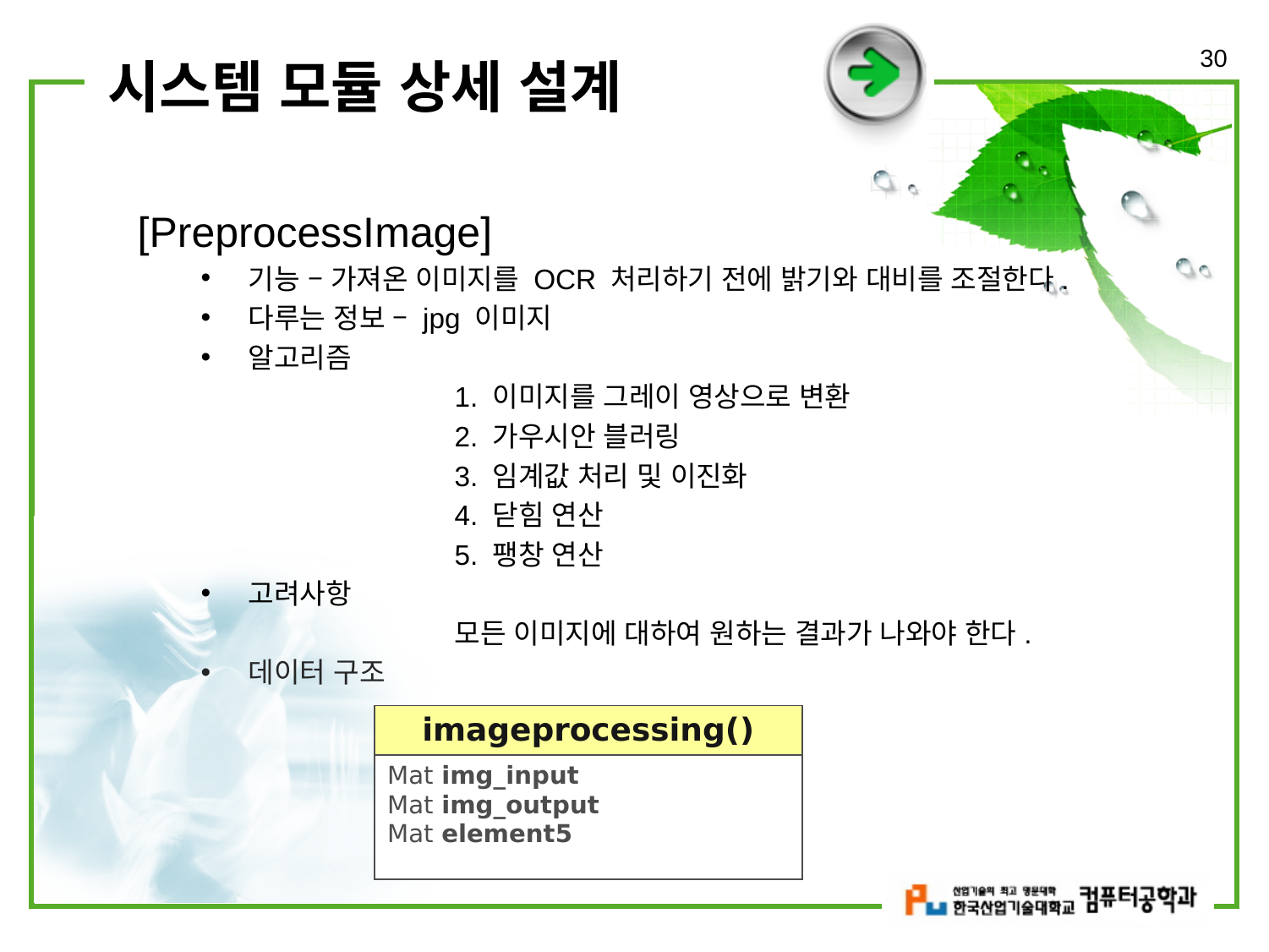

30
# 시스템 모듈 상세 설계
[PreprocessImage]
기능 – 가져온 이미지를 OCR 처리하기 전에 밝기와 대비를 조절한다.
다루는 정보 – jpg 이미지
알고리즘
		1. 이미지를 그레이 영상으로 변환
		2. 가우시안 블러링
		3. 임계값 처리 및 이진화
		4. 닫힘 연산
		5. 팽창 연산
고려사항
		모든 이미지에 대하여 원하는 결과가 나와야 한다.
데이터 구조

| imageprocessing() |
| --- |
| Mat img\_input Mat img\_output Mat element5 |